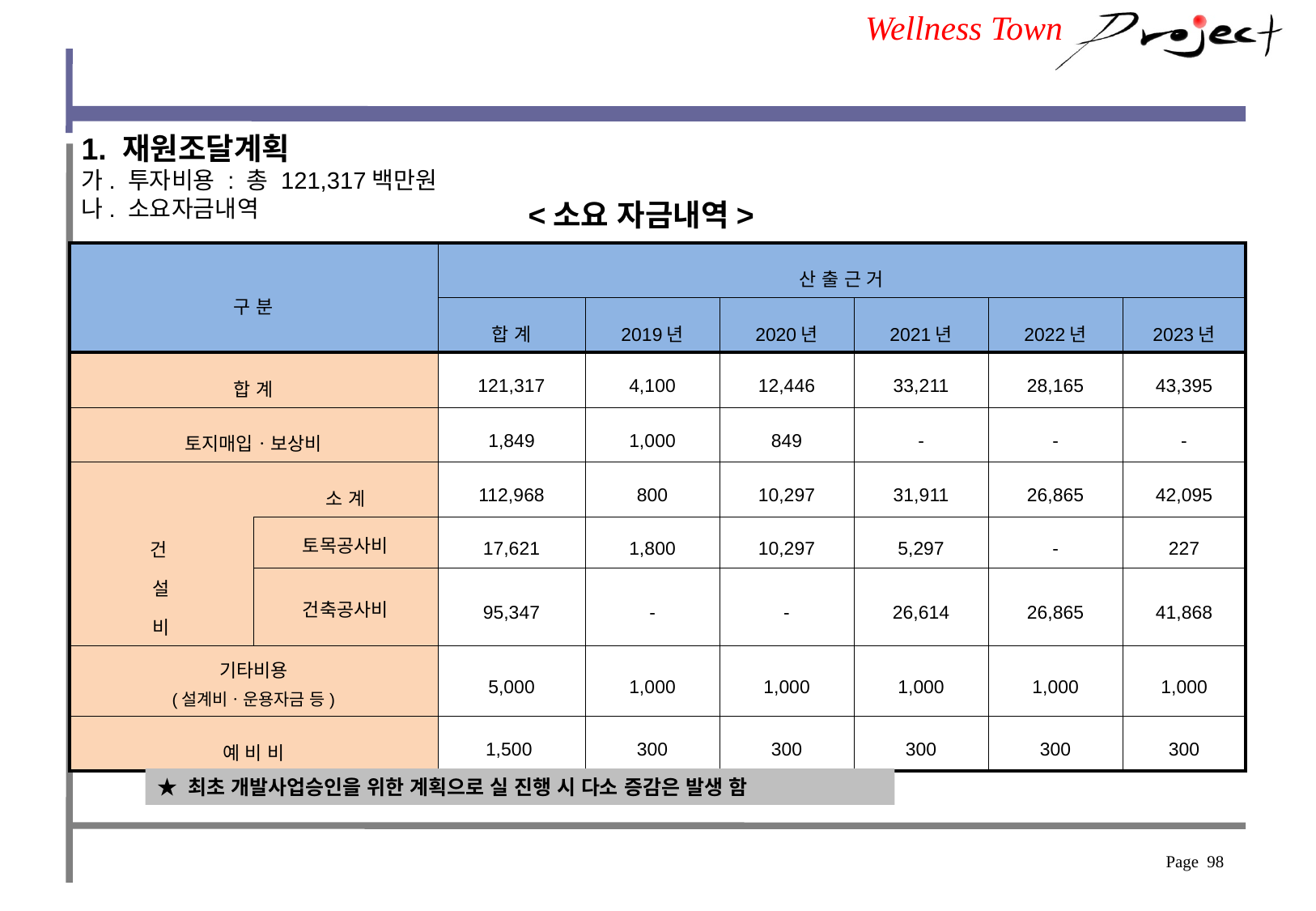

1. 재원조달계획
가. 투자비용 : 총 121,317백만원
나. 소요자금내역
<소요 자금내역>
| 구 분 |  | 산 출 근 거 |  |  |  |  |  |
| --- | --- | --- | --- | --- | --- | --- | --- |
|  |  | 합 계 | 2019년 | 2020년 | 2021년 | 2022년 | 2023년 |
| 합 계 |  | 121,317 | 4,100 | 12,446 | 33,211 | 28,165 | 43,395 |
| 토지매입ㆍ보상비 |  | 1,849 | 1,000 | 849 | - | - | - |
|  | 소 계 | 112,968 | 800 | 10,297 | 31,911 | 26,865 | 42,095 |
| 건 설 비 | 토목공사비 | 17,621 | 1,800 | 10,297 | 5,297 | - | 227 |
|  | 건축공사비 | 95,347 | - | - | 26,614 | 26,865 | 41,868 |
| 기타비용 (설계비ㆍ운용자금 등) |  | 5,000 | 1,000 | 1,000 | 1,000 | 1,000 | 1,000 |
| 예 비 비 |  | 1,500 | 300 | 300 | 300 | 300 | 300 |
★ 최초 개발사업승인을 위한 계획으로 실 진행 시 다소 증감은 발생 함